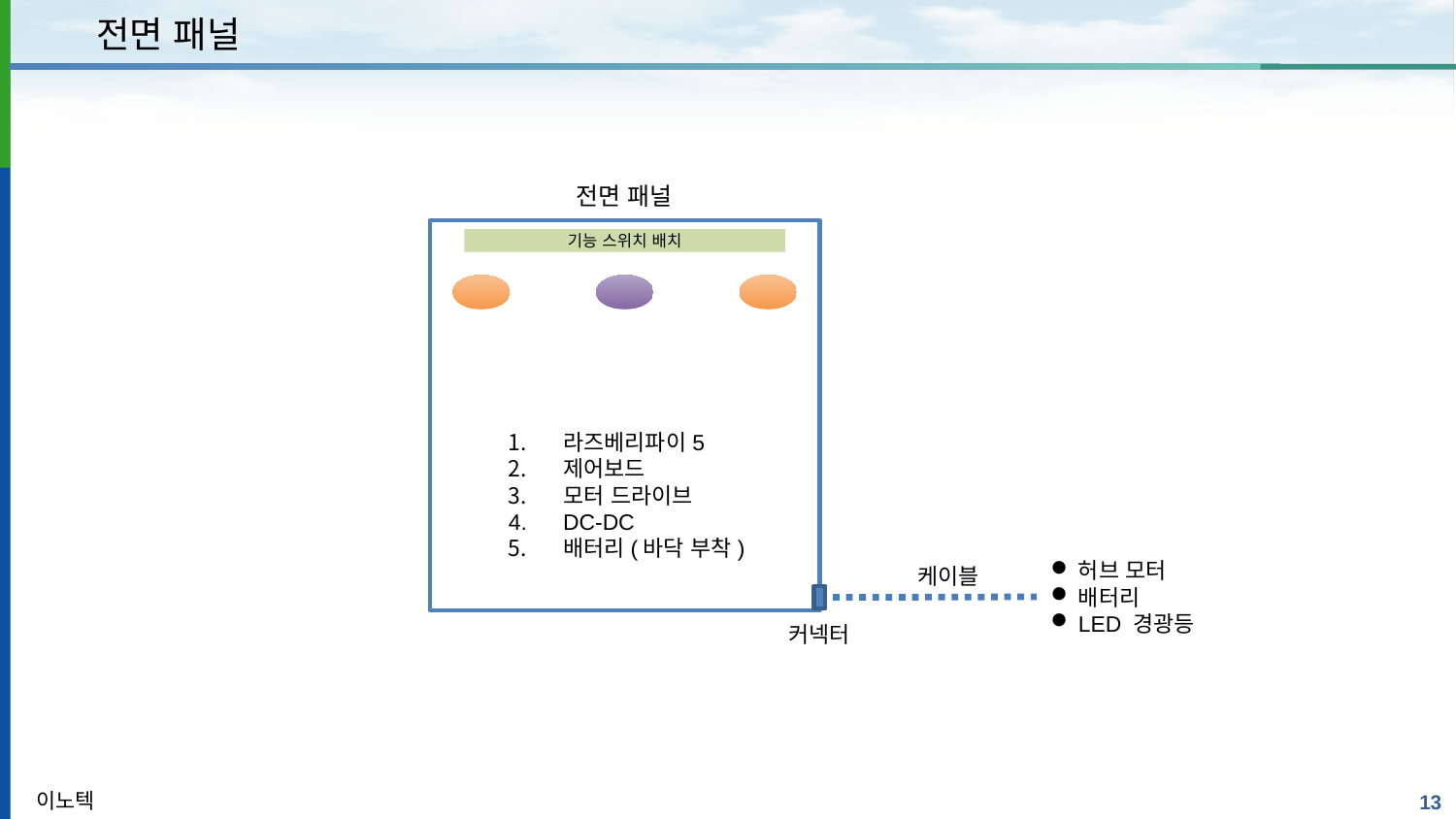

전면 패널
전면 패널

기능 스위치 배치

라즈베리파이5
제어보드
모터 드라이브
DC-DC
배터리(바닥 부착)
허브 모터
배터리
LED 경광등
케이블

커넥터